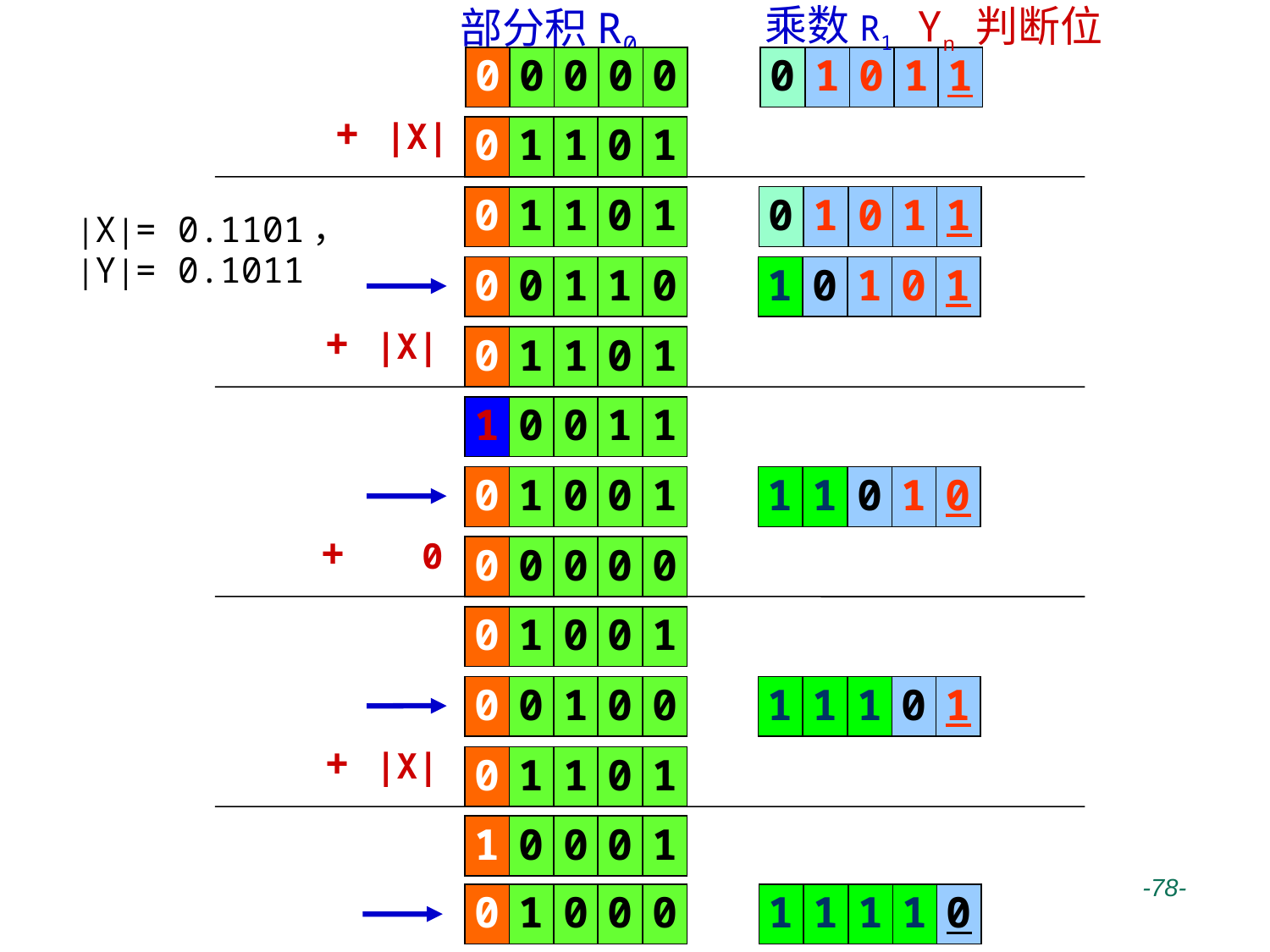

乘数R1
部分积R0
Yn 判断位

0
0
0
0
0
0
1
0
1
1
+ |X|

0
1
1
0
1

0
1
0
1
1

0
1
1
0
1
   |X|= 0.1101，
   |Y|= 0.1011

0
0
1
1
0
1
0
1
0
1

+ |X|

0
1
1
0
1

1
0
0
1
1

0
1
0
0
1
1
1
0
1
0

+   0

0
0
0
0
0

0
1
0
0
1

0
0
1
0
0
1
1
1
0
1

+ |X|

0
1
1
0
1

1
0
0
0
1
 -78-

0
1
0
0
0
1
1
1
1
0